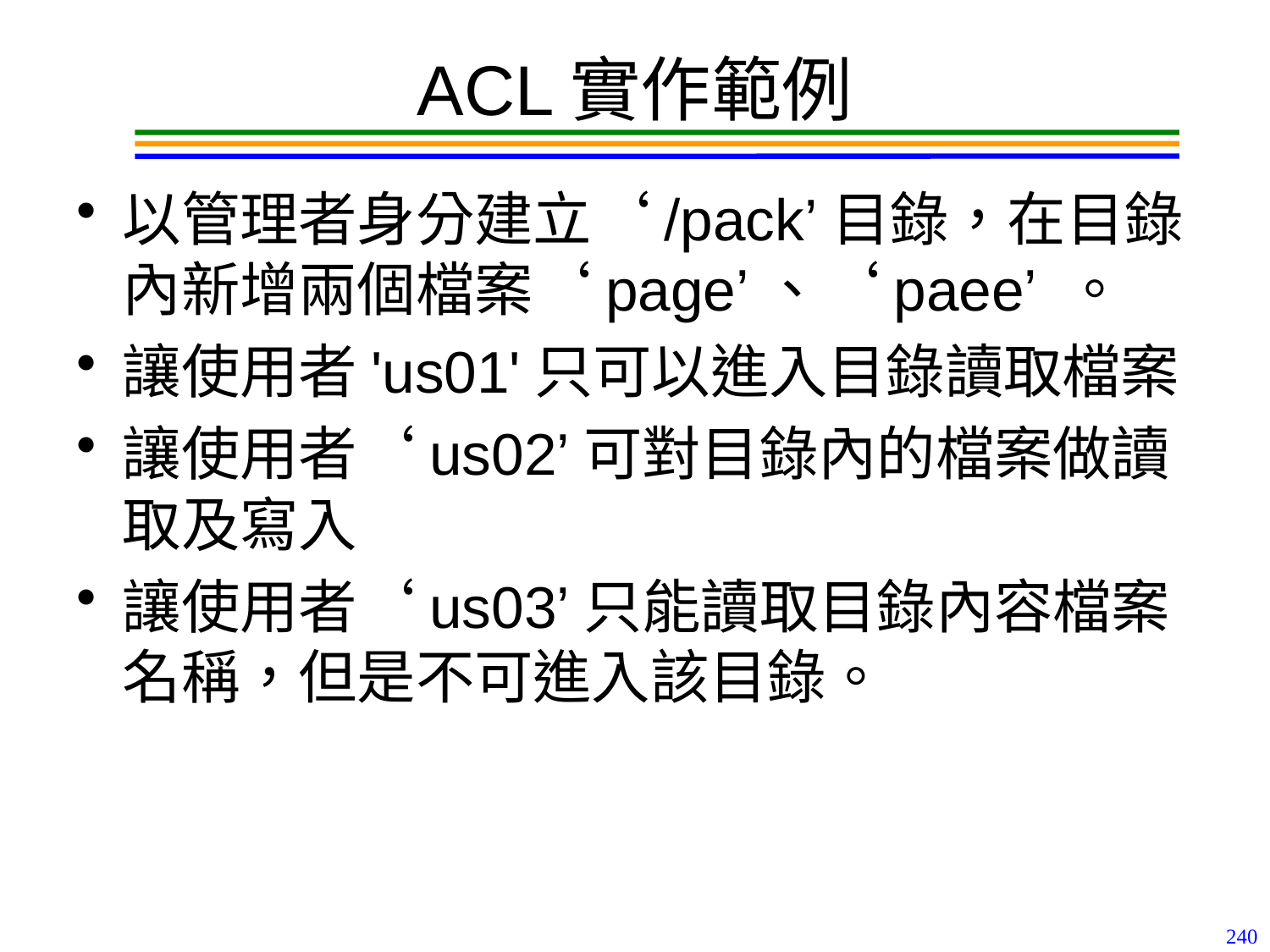

# ACL實作範例
以管理者身分建立‘/pack’目錄，在目錄內新增兩個檔案‘page’、‘paee’ 。
讓使用者'us01'只可以進入目錄讀取檔案
讓使用者‘us02’可對目錄內的檔案做讀取及寫入
讓使用者‘us03’只能讀取目錄內容檔案名稱，但是不可進入該目錄。
240